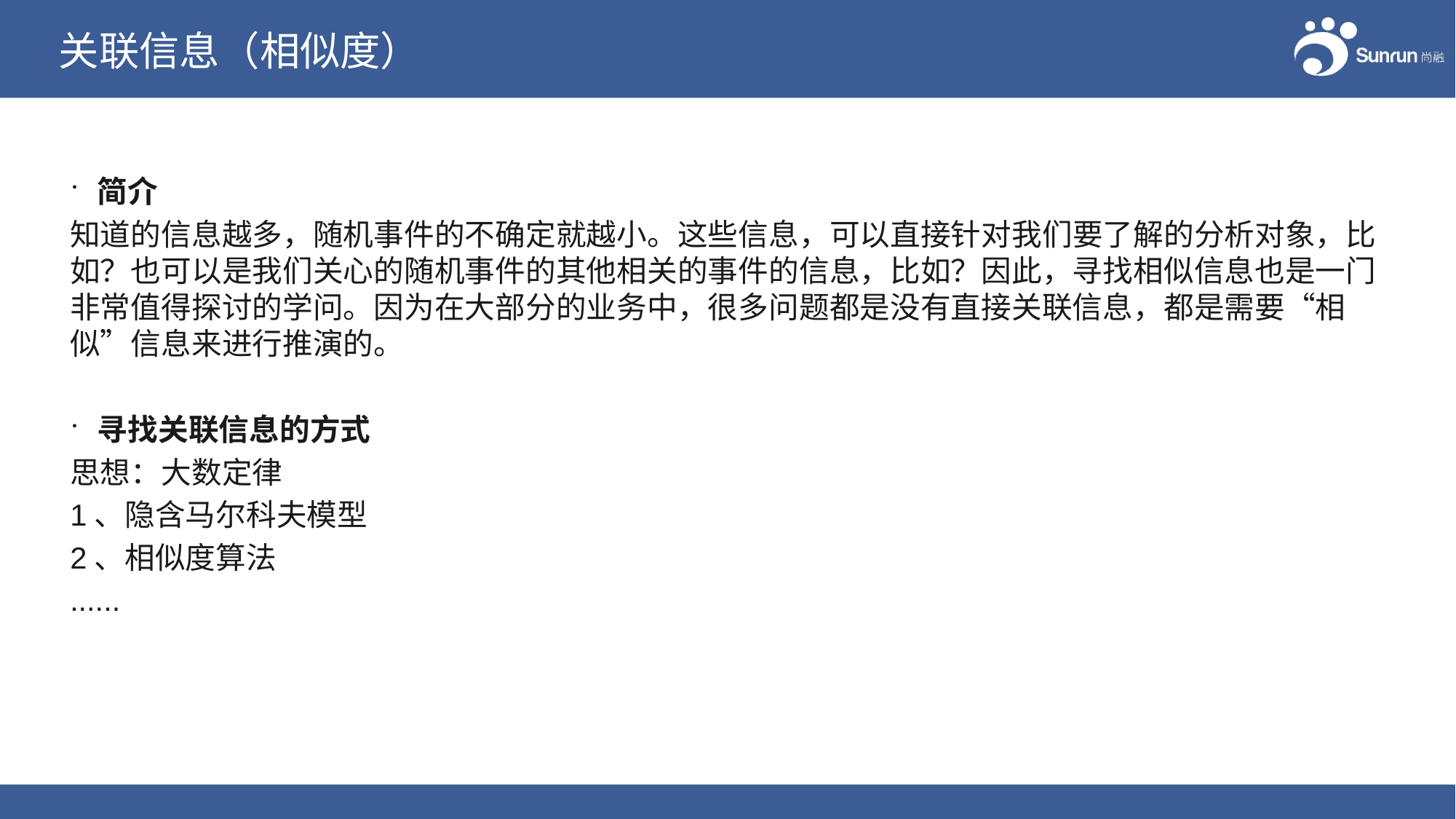

# 关联信息（相似度）
简介
知道的信息越多，随机事件的不确定就越小。这些信息，可以直接针对我们要了解的分析对象，比如？也可以是我们关心的随机事件的其他相关的事件的信息，比如？因此，寻找相似信息也是一门非常值得探讨的学问。因为在大部分的业务中，很多问题都是没有直接关联信息，都是需要“相似”信息来进行推演的。
寻找关联信息的方式
思想：大数定律
1、隐含马尔科夫模型
2、相似度算法
......